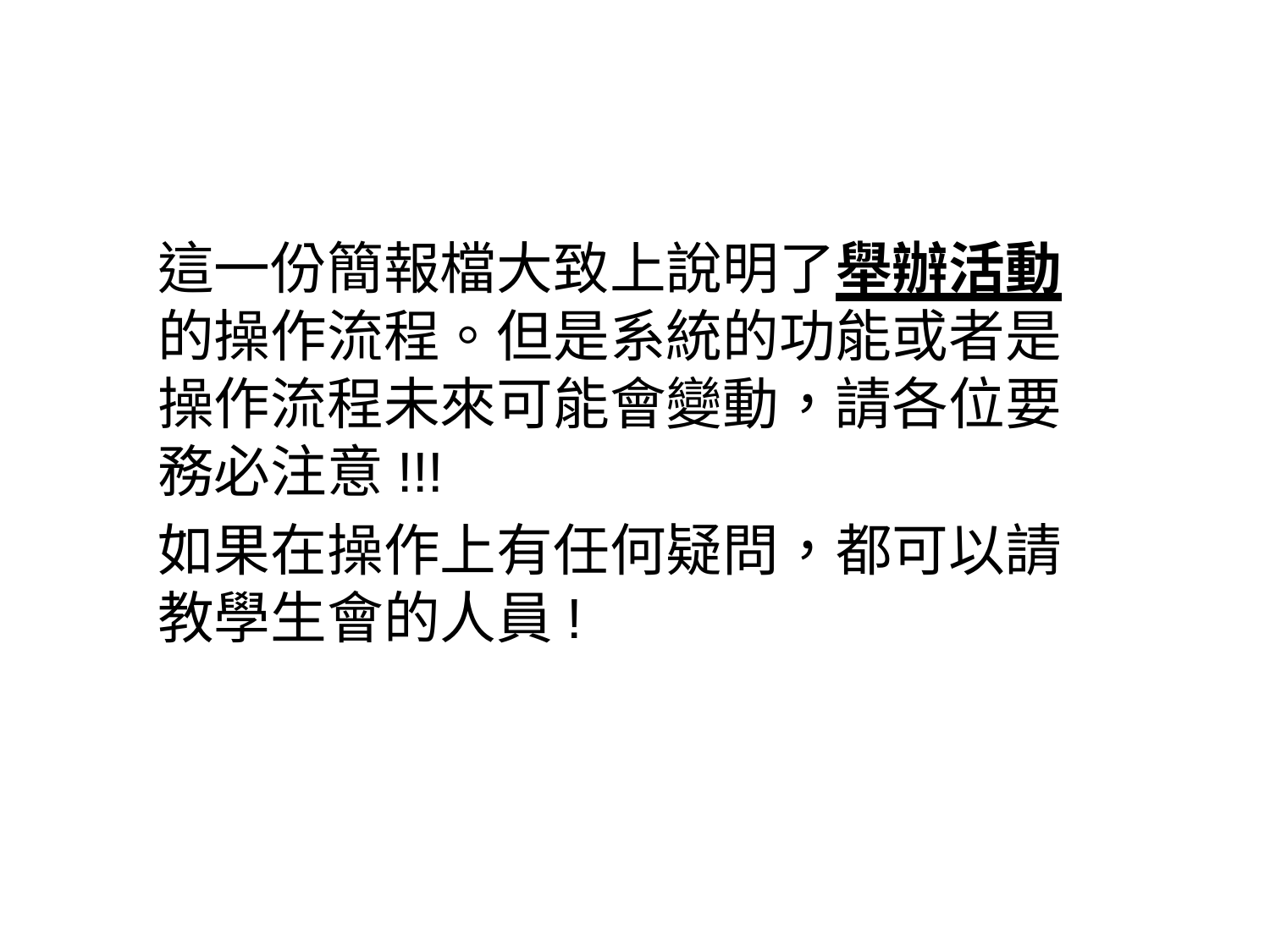

這一份簡報檔大致上說明了舉辦活動的操作流程。但是系統的功能或者是操作流程未來可能會變動，請各位要務必注意!!!
如果在操作上有任何疑問，都可以請教學生會的人員!